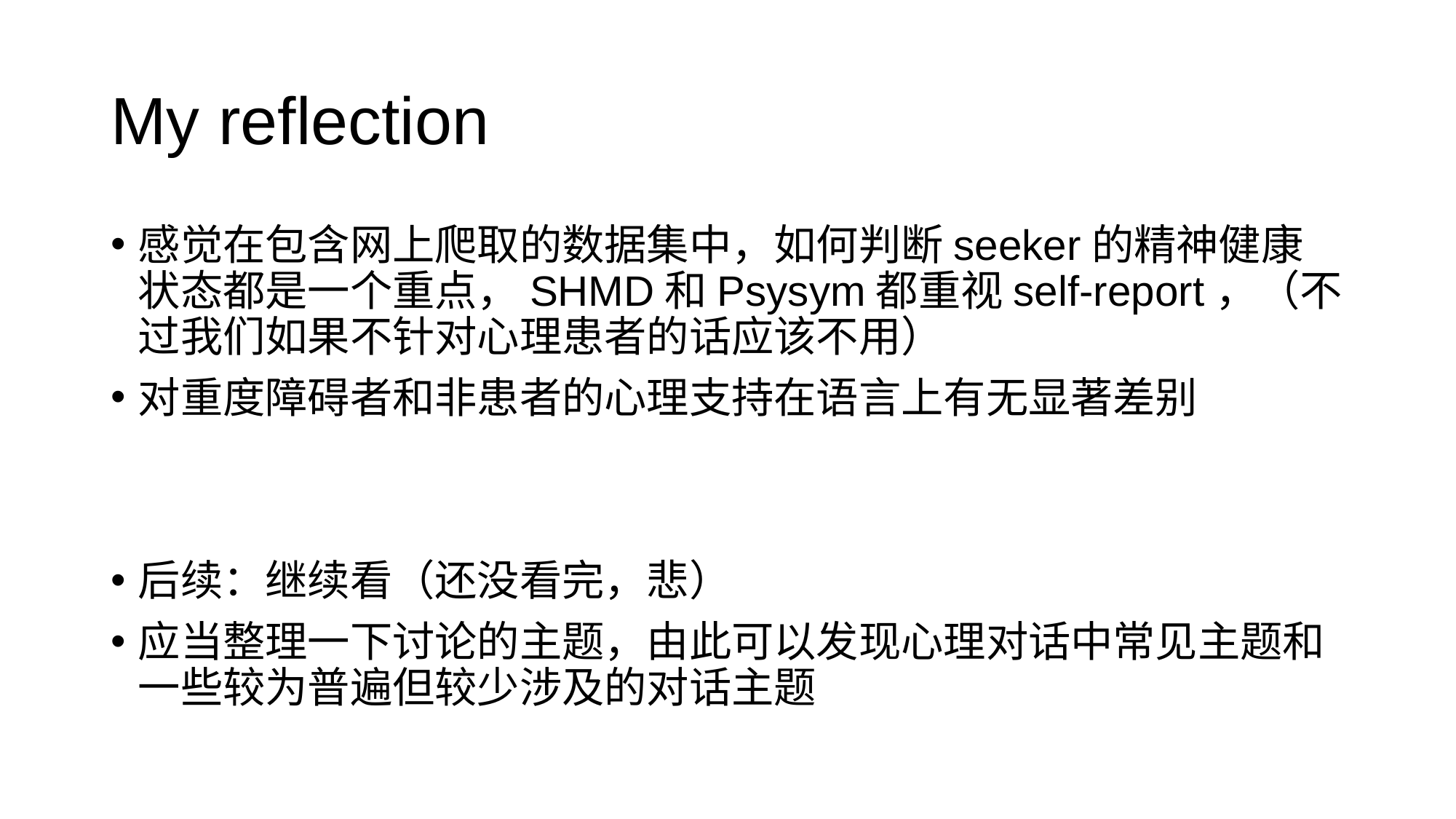

# My reflection
感觉在包含网上爬取的数据集中，如何判断seeker的精神健康状态都是一个重点，SHMD和Psysym都重视self-report，（不过我们如果不针对心理患者的话应该不用）
对重度障碍者和非患者的心理支持在语言上有无显著差别

后续：继续看（还没看完，悲）
应当整理一下讨论的主题，由此可以发现心理对话中常见主题和一些较为普遍但较少涉及的对话主题